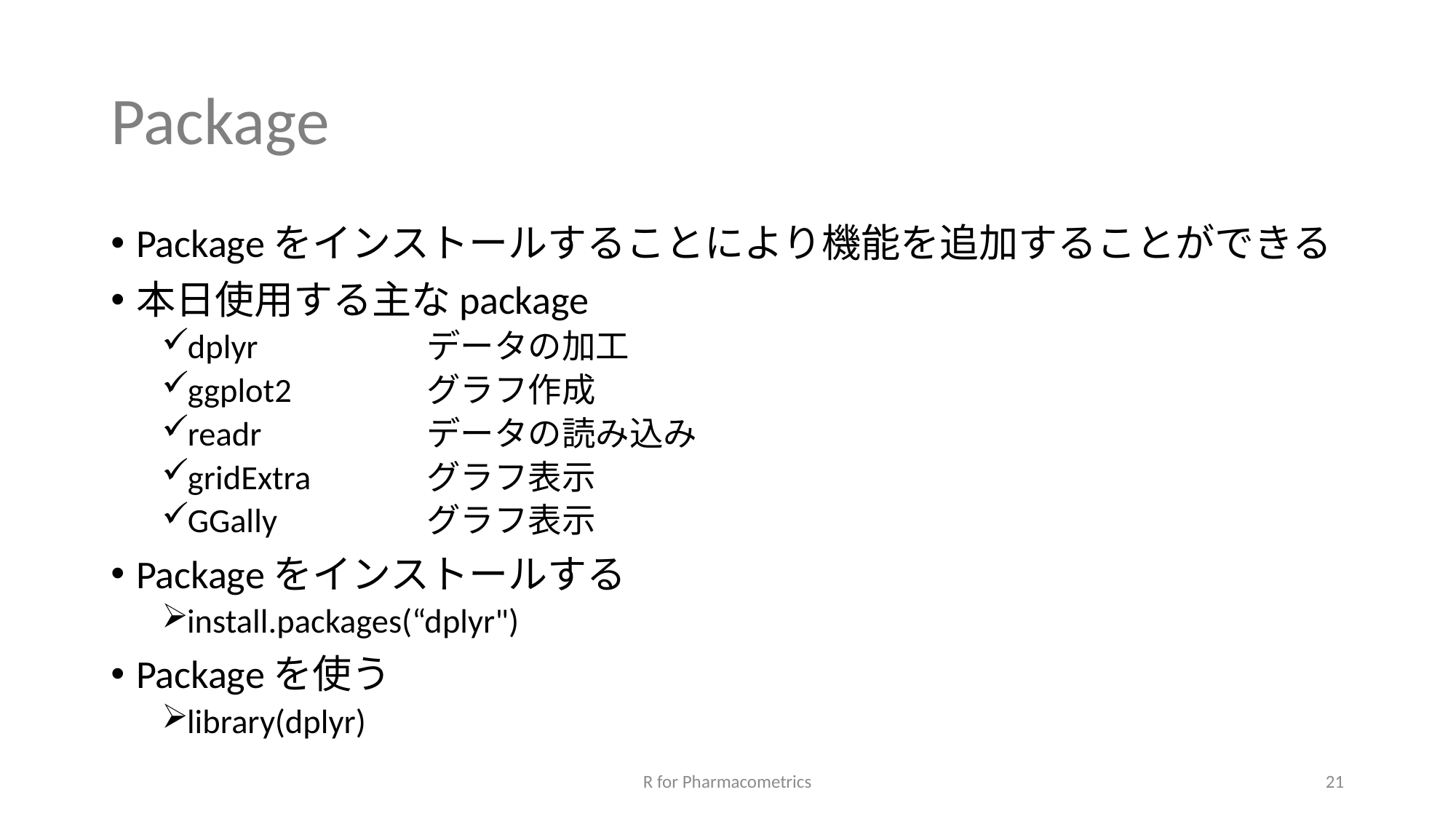

# Package
Packageをインストールすることにより機能を追加することができる
本日使用する主なpackage
dplyr	データの加工
ggplot2	グラフ作成
readr	データの読み込み
gridExtra	グラフ表示
GGally	グラフ表示
Packageをインストールする
install.packages(“dplyr")
Packageを使う
library(dplyr)
R for Pharmacometrics
21